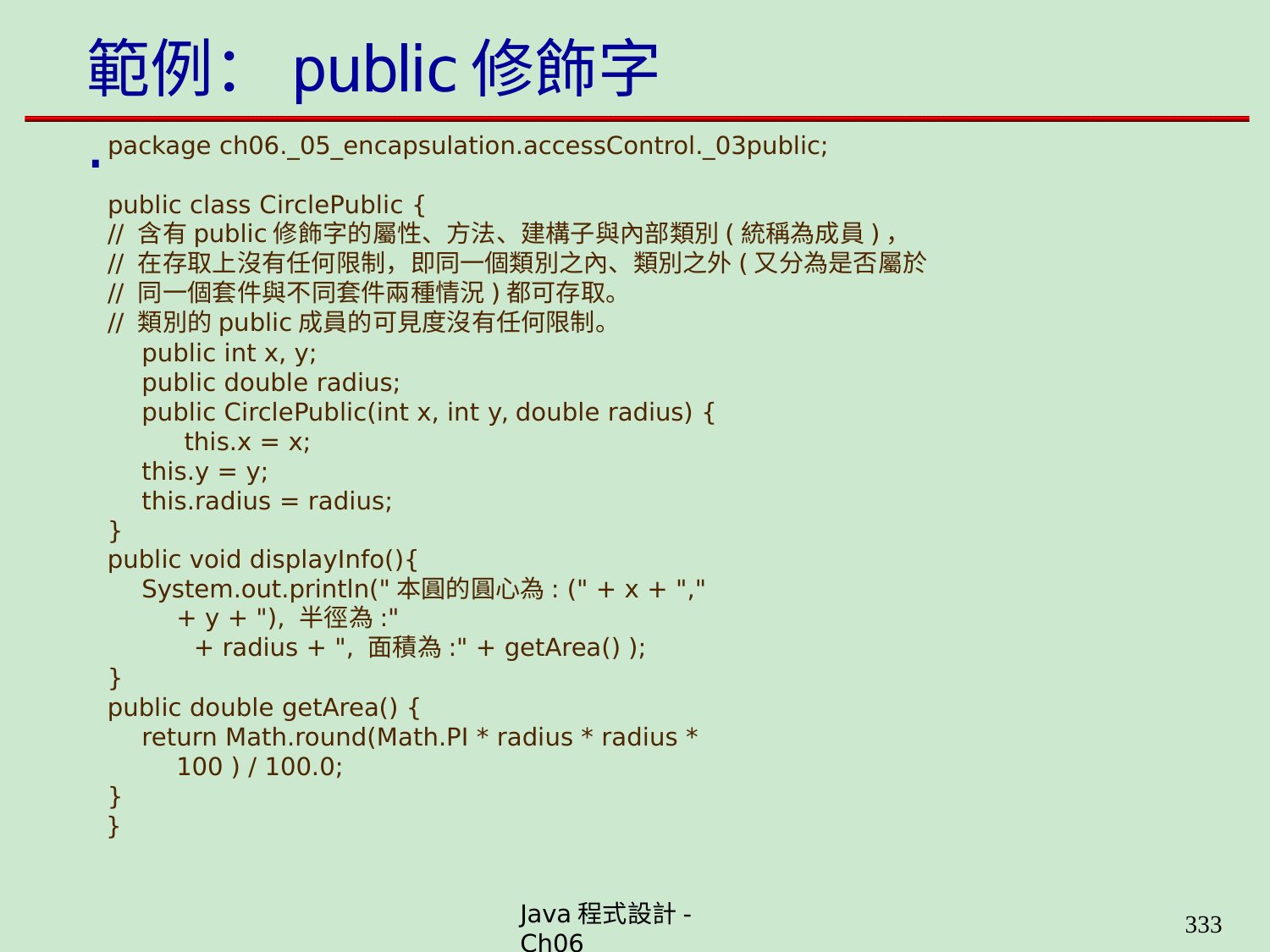

# 範例：public修飾字 .
package ch06._05_encapsulation.accessControl._03public;

public class CirclePublic {
// 含有public修飾字的屬性、方法、建構子與內部類別(統稱為成員)，
// 在存取上沒有任何限制，即同一個類別之內、類別之外(又分為是否屬於
// 同一個套件與不同套件兩種情況)都可存取。
// 類別的public成員的可見度沒有任何限制。
public int x, y;  public double radius;
public CirclePublic(int x, int y, double radius) {  this.x = x;
this.y = y;
this.radius = radius;
}
public void displayInfo(){
System.out.println("本圓的圓心為: (" + x + "," + y + "), 半徑為:"
+ radius + ", 面積為:" + getArea() );
}
public double getArea() {
return Math.round(Math.PI * radius * radius * 100 ) / 100.0;
}
}
Java程式設計-Ch06
333